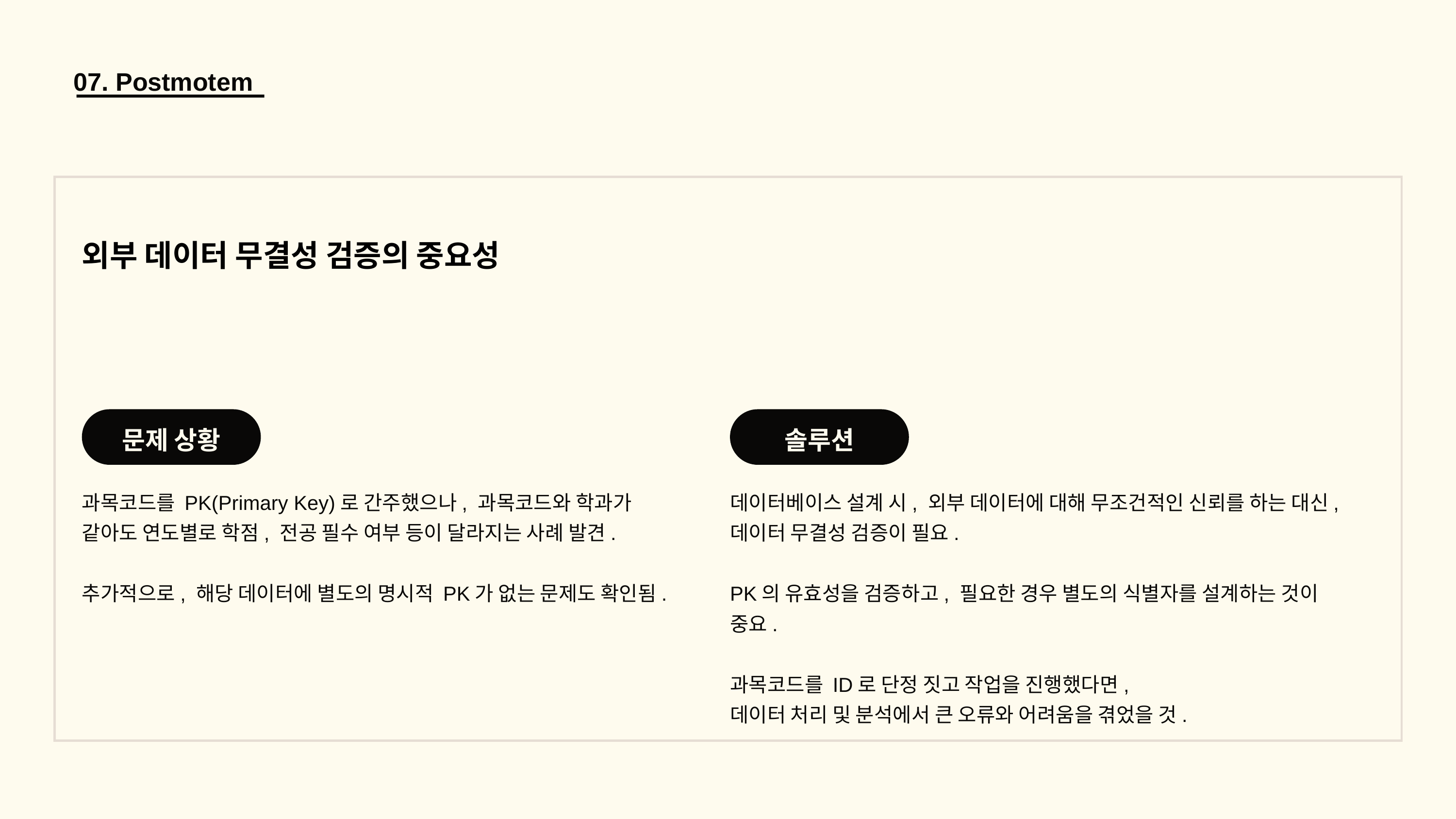

07. Postmotem

외부 데이터 무결성 검증의 중요성

문제 상황
솔루션
과목코드를 PK(Primary Key)로 간주했으나, 과목코드와 학과가 같아도 연도별로 학점, 전공 필수 여부 등이 달라지는 사례 발견.

추가적으로, 해당 데이터에 별도의 명시적 PK가 없는 문제도 확인됨.
데이터베이스 설계 시, 외부 데이터에 대해 무조건적인 신뢰를 하는 대신,
데이터 무결성 검증이 필요.

PK의 유효성을 검증하고, 필요한 경우 별도의 식별자를 설계하는 것이 중요.

과목코드를 ID로 단정 짓고 작업을 진행했다면,
데이터 처리 및 분석에서 큰 오류와 어려움을 겪었을 것.